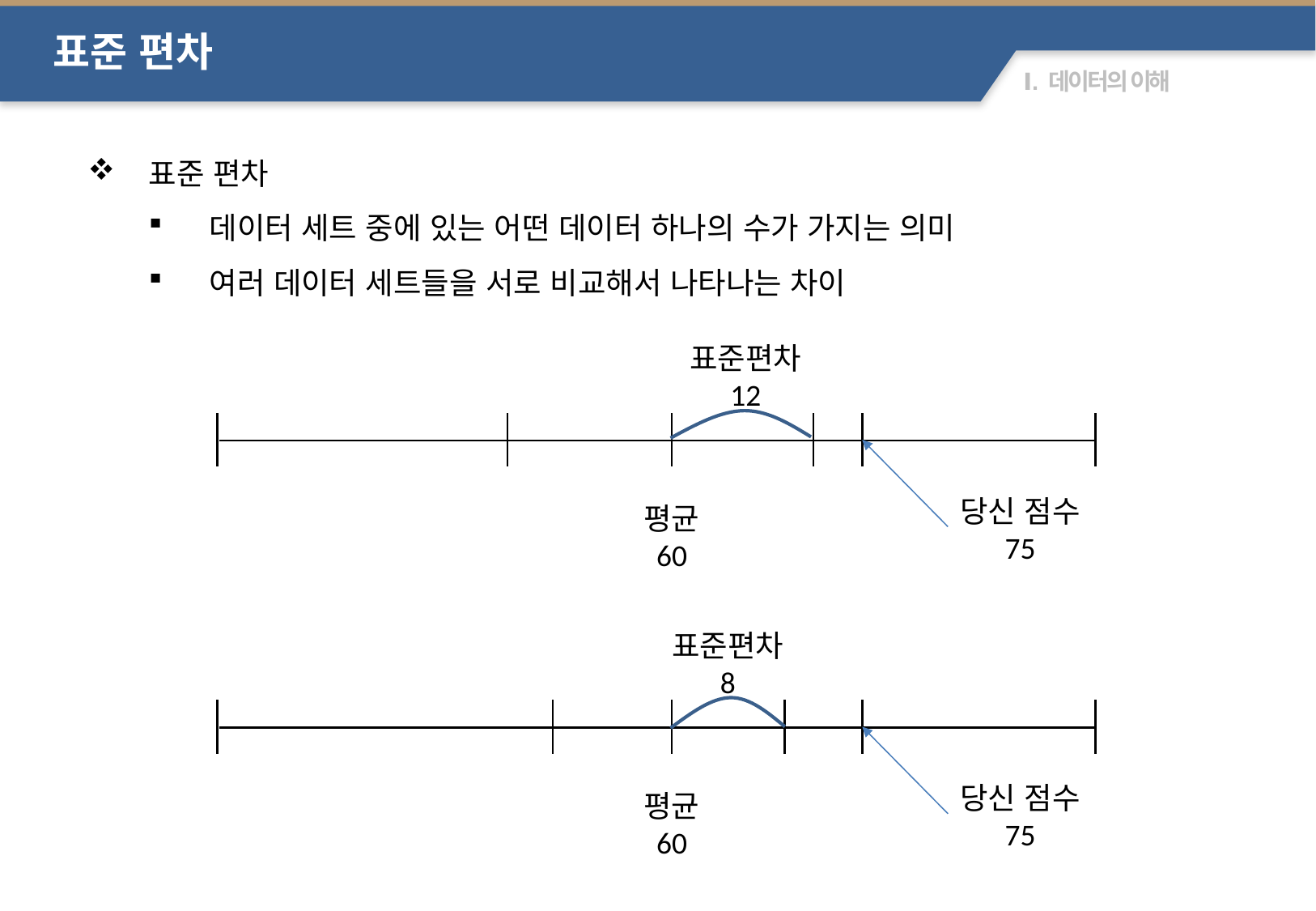

표준 편차
표준 편차
데이터 세트 중에 있는 어떤 데이터 하나의 수가 가지는 의미
여러 데이터 세트들을 서로 비교해서 나타나는 차이
표준편차
12

당신 점수
75
평균
60
표준편차
8

당신 점수
75
평균
60